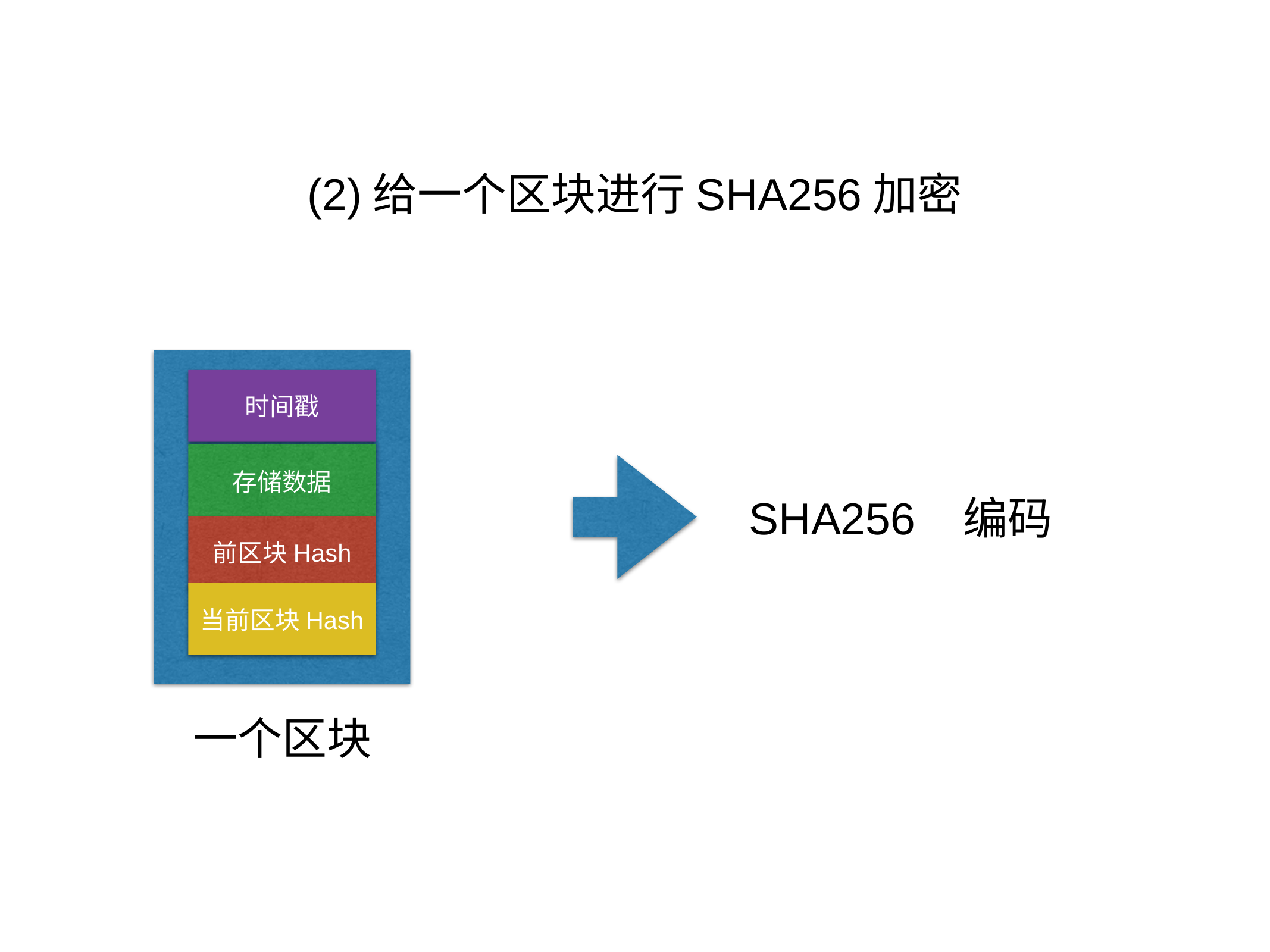

(2)给一个区块进行SHA256加密

时间戳
存储数据

SHA256   编码
前区块Hash
当前区块Hash
一个区块